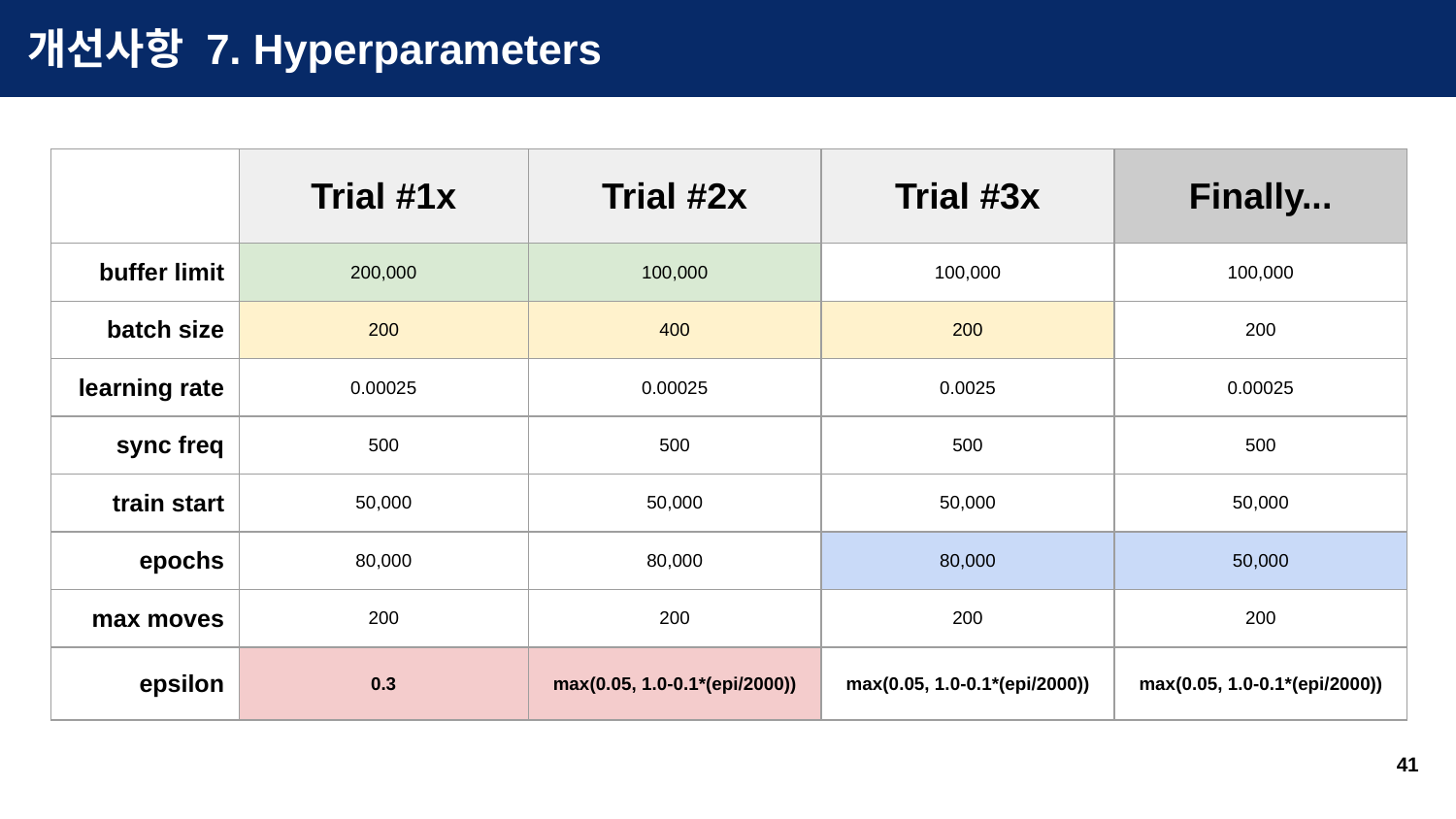

# 개선사항 7. Hyperparameters
|  | Trial #1x | Trial #2x | Trial #3x | Finally... |
| --- | --- | --- | --- | --- |
| buffer limit | 200,000 | 100,000 | 100,000 | 100,000 |
| batch size | 200 | 400 | 200 | 200 |
| learning rate | 0.00025 | 0.00025 | 0.0025 | 0.00025 |
| sync freq | 500 | 500 | 500 | 500 |
| train start | 50,000 | 50,000 | 50,000 | 50,000 |
| epochs | 80,000 | 80,000 | 80,000 | 50,000 |
| max moves | 200 | 200 | 200 | 200 |
| epsilon | 0.3 | max(0.05, 1.0-0.1\*(epi/2000)) | max(0.05, 1.0-0.1\*(epi/2000)) | max(0.05, 1.0-0.1\*(epi/2000)) |
41